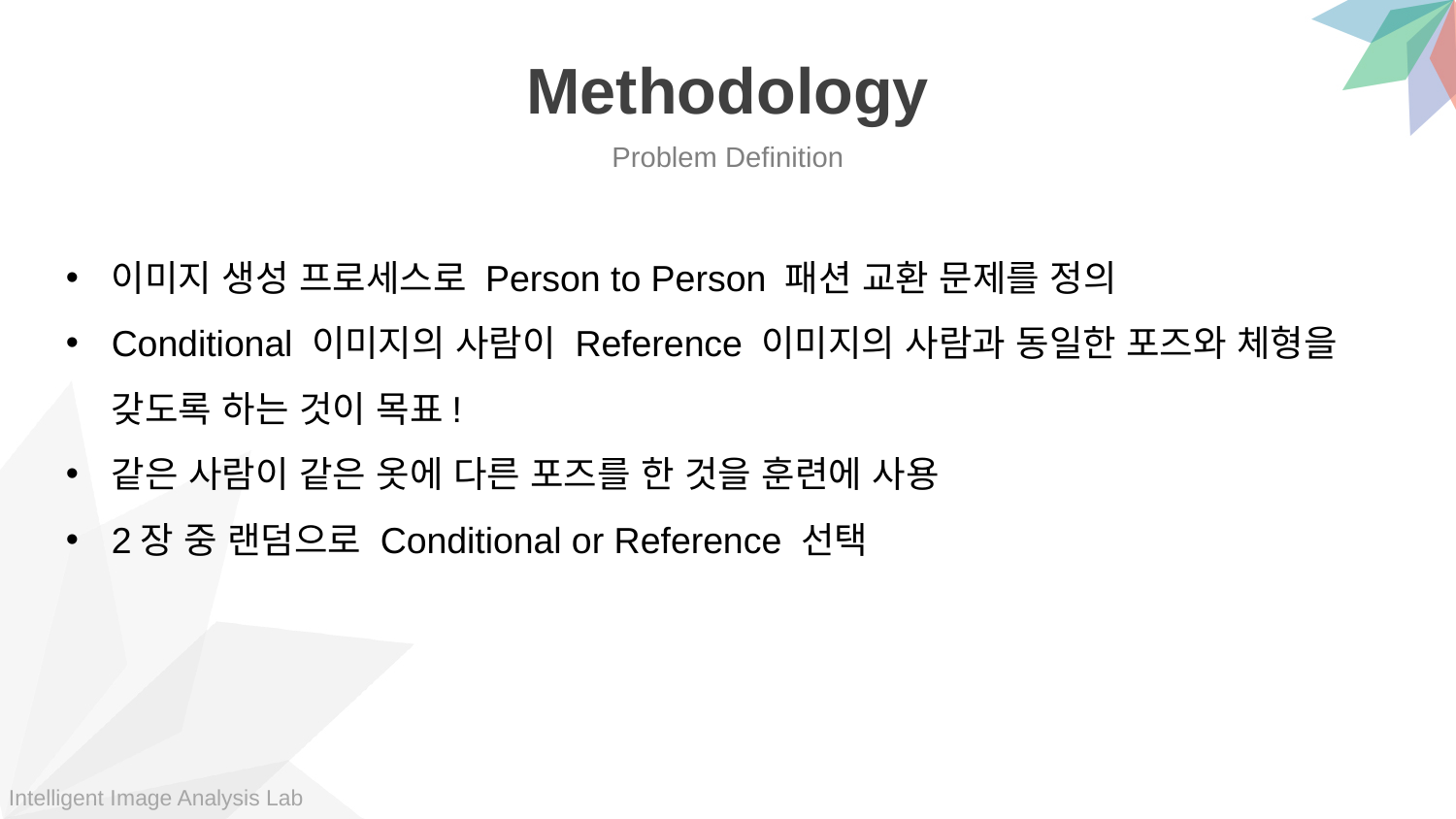

Methodology
Problem Definition
이미지 생성 프로세스로 Person to Person 패션 교환 문제를 정의
Conditional 이미지의 사람이 Reference 이미지의 사람과 동일한 포즈와 체형을 갖도록 하는 것이 목표!
같은 사람이 같은 옷에 다른 포즈를 한 것을 훈련에 사용
2장 중 랜덤으로 Conditional or Reference 선택